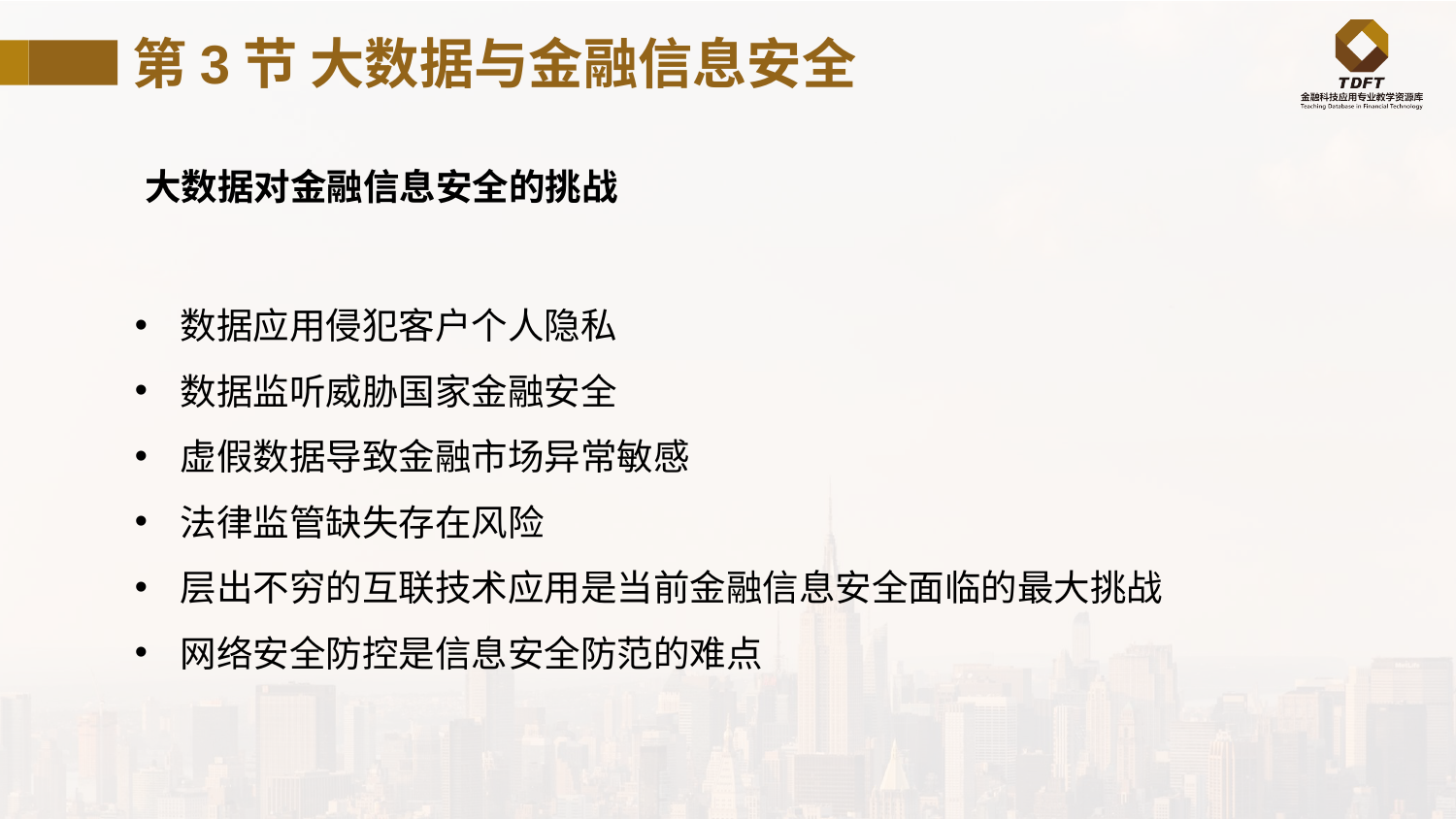

第3节 大数据与金融信息安全

大数据对金融信息安全的挑战

数据应用侵犯客户个人隐私
数据监听威胁国家金融安全
虚假数据导致金融市场异常敏感
法律监管缺失存在风险
层出不穷的互联技术应用是当前金融信息安全面临的最大挑战
网络安全防控是信息安全防范的难点